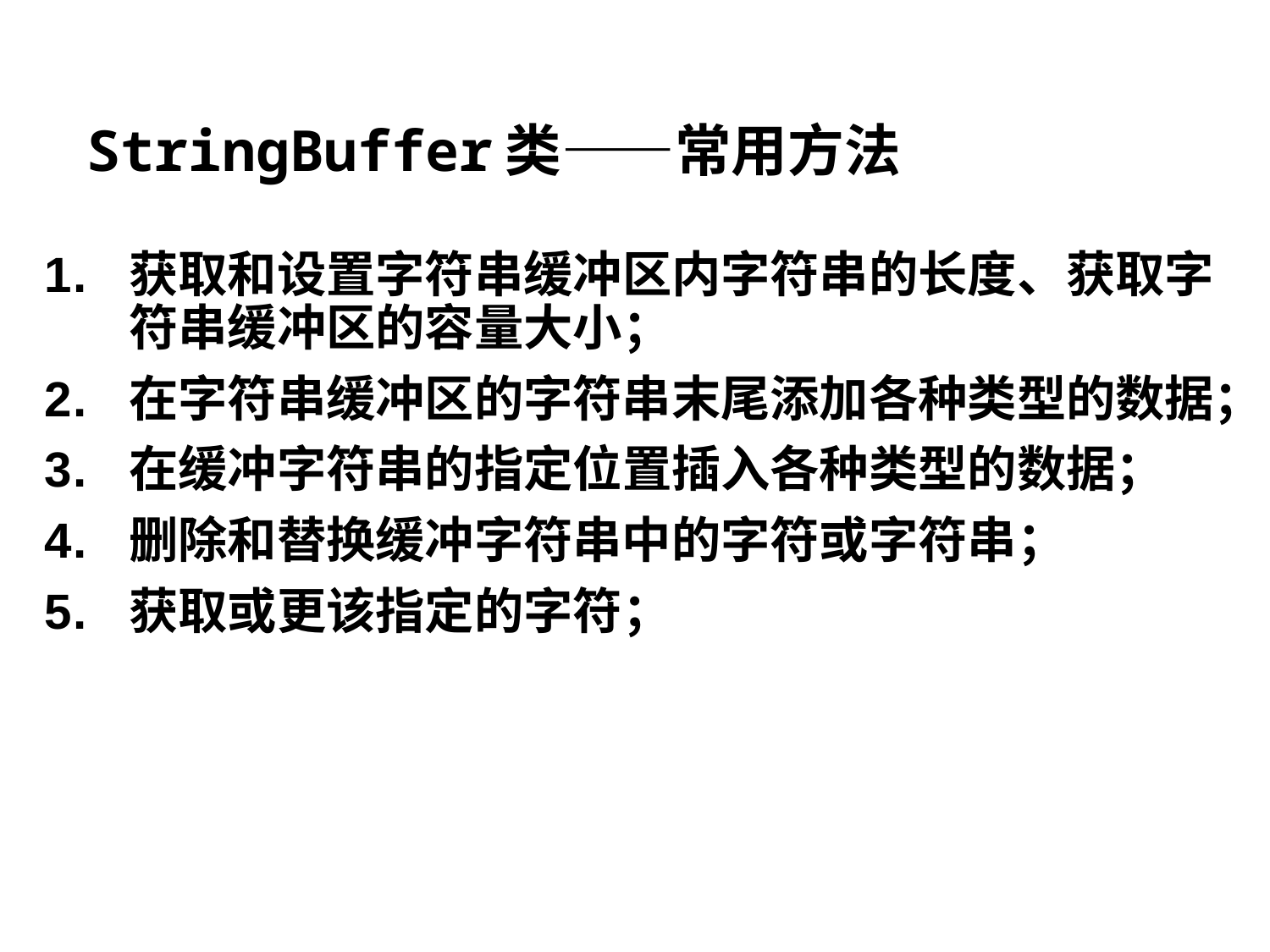

# StringBuffer类——常用方法
获取和设置字符串缓冲区内字符串的长度、获取字符串缓冲区的容量大小；
在字符串缓冲区的字符串末尾添加各种类型的数据；
在缓冲字符串的指定位置插入各种类型的数据；
删除和替换缓冲字符串中的字符或字符串；
获取或更该指定的字符；